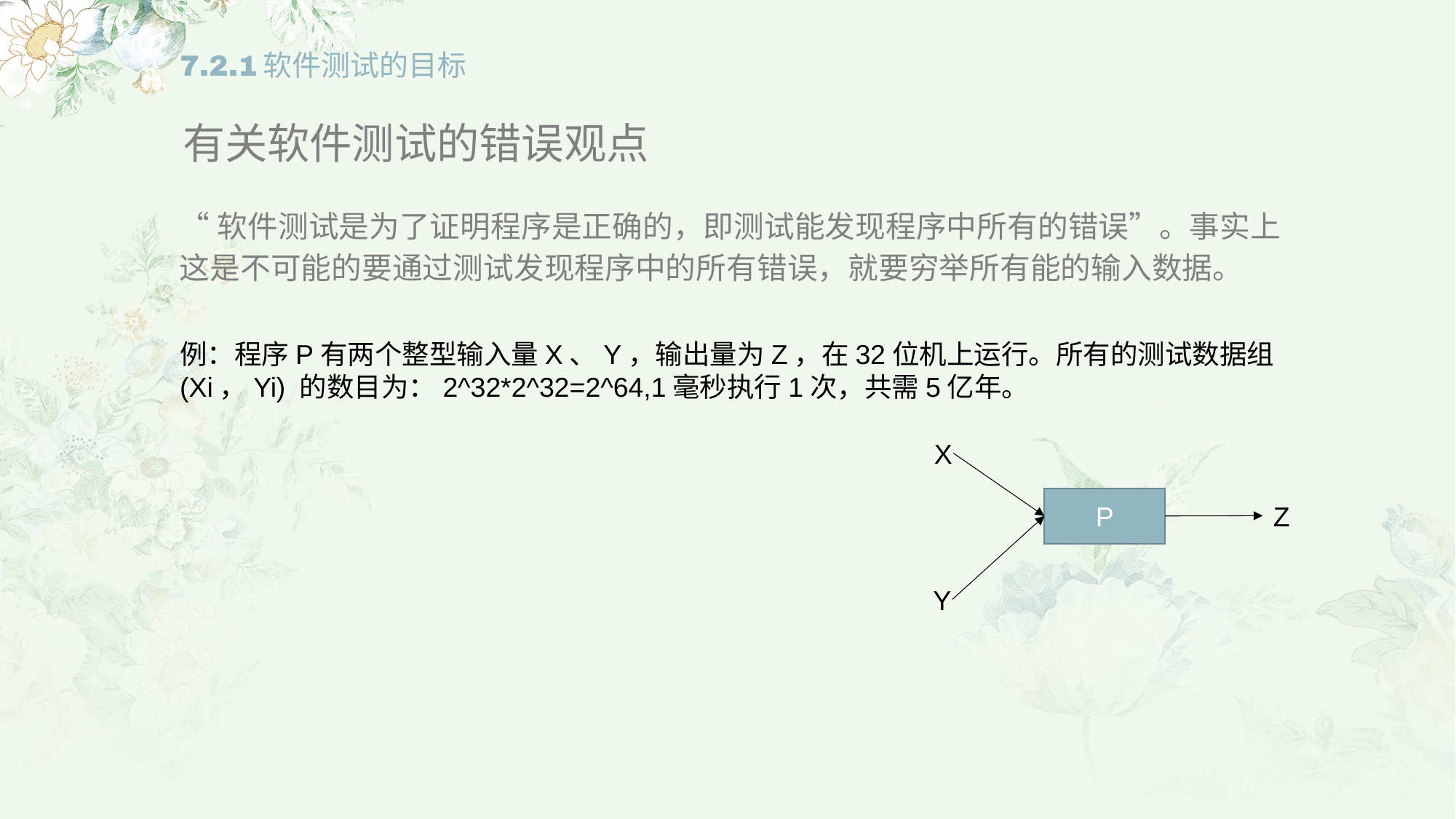

# 7.2.1软件测试的目标
有关软件测试的错误观点
“软件测试是为了证明程序是正确的，即测试能发现程序中所有的错误”。事实上这是不可能的要通过测试发现程序中的所有错误，就要穷举所有能的输入数据。
例：程序P有两个整型输入量X、Y，输出量为Z，在32位机上运行。所有的测试数据组(Xi，Yi) 的数目为：2^32*2^32=2^64,1毫秒执行1次，共需5亿年。
X
P
Z
Y